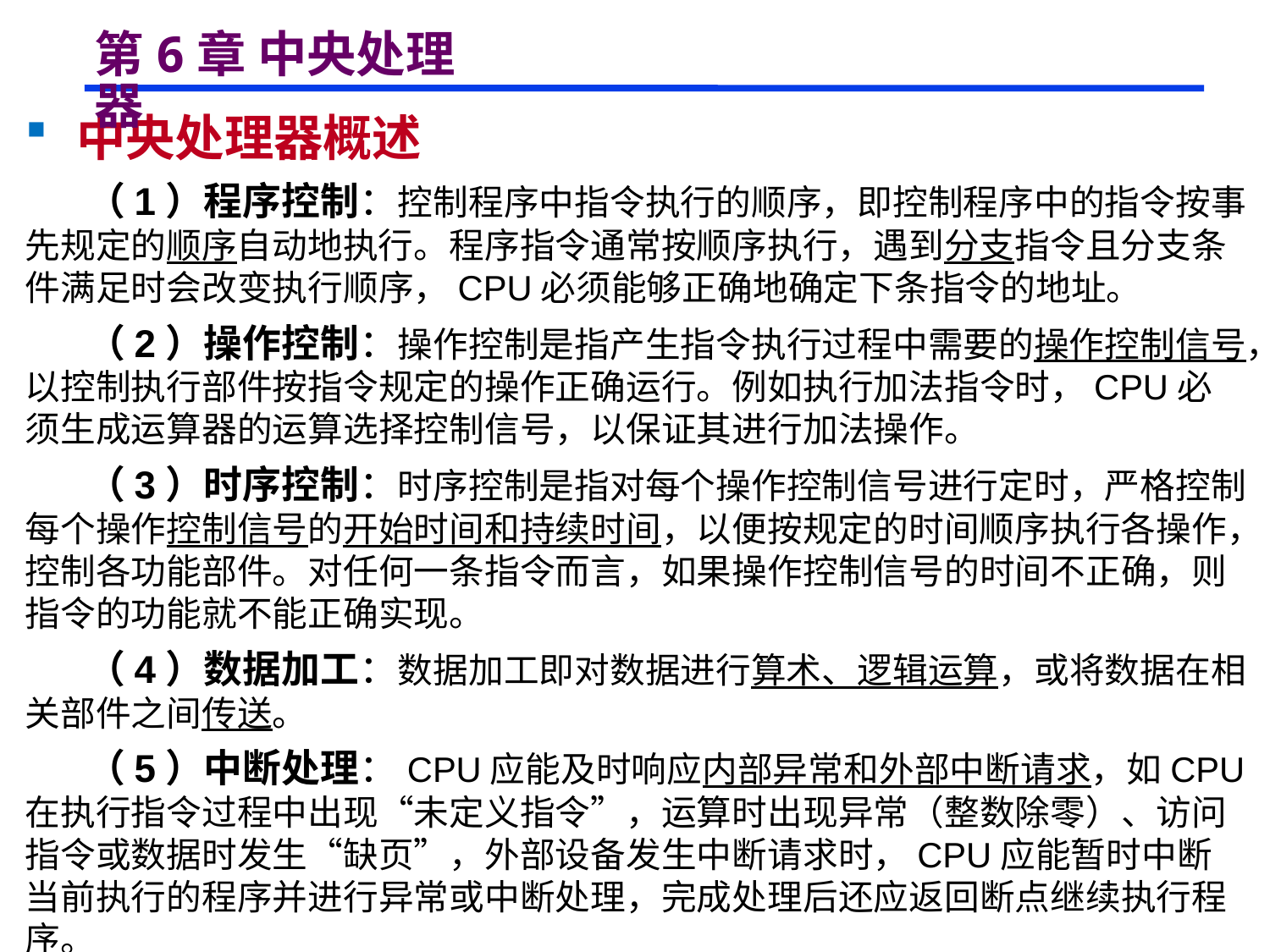

# 第6章 中央处理器
 中央处理器概述
      （1）程序控制：控制程序中指令执行的顺序，即控制程序中的指令按事先规定的顺序自动地执行。程序指令通常按顺序执行，遇到分支指令且分支条件满足时会改变执行顺序，CPU必须能够正确地确定下条指令的地址。
      （2）操作控制：操作控制是指产生指令执行过程中需要的操作控制信号，以控制执行部件按指令规定的操作正确运行。例如执行加法指令时，CPU必须生成运算器的运算选择控制信号，以保证其进行加法操作。
      （3）时序控制：时序控制是指对每个操作控制信号进行定时，严格控制每个操作控制信号的开始时间和持续时间，以便按规定的时间顺序执行各操作，控制各功能部件。对任何一条指令而言，如果操作控制信号的时间不正确，则指令的功能就不能正确实现。
      （4）数据加工：数据加工即对数据进行算术、逻辑运算，或将数据在相关部件之间传送。
      （5）中断处理：CPU应能及时响应内部异常和外部中断请求，如CPU在执行指令过程中出现“未定义指令”，运算时出现异常（整数除零）、访问指令或数据时发生“缺页”，外部设备发生中断请求时，CPU应能暂时中断当前执行的程序并进行异常或中断处理，完成处理后还应返回断点继续执行程序。